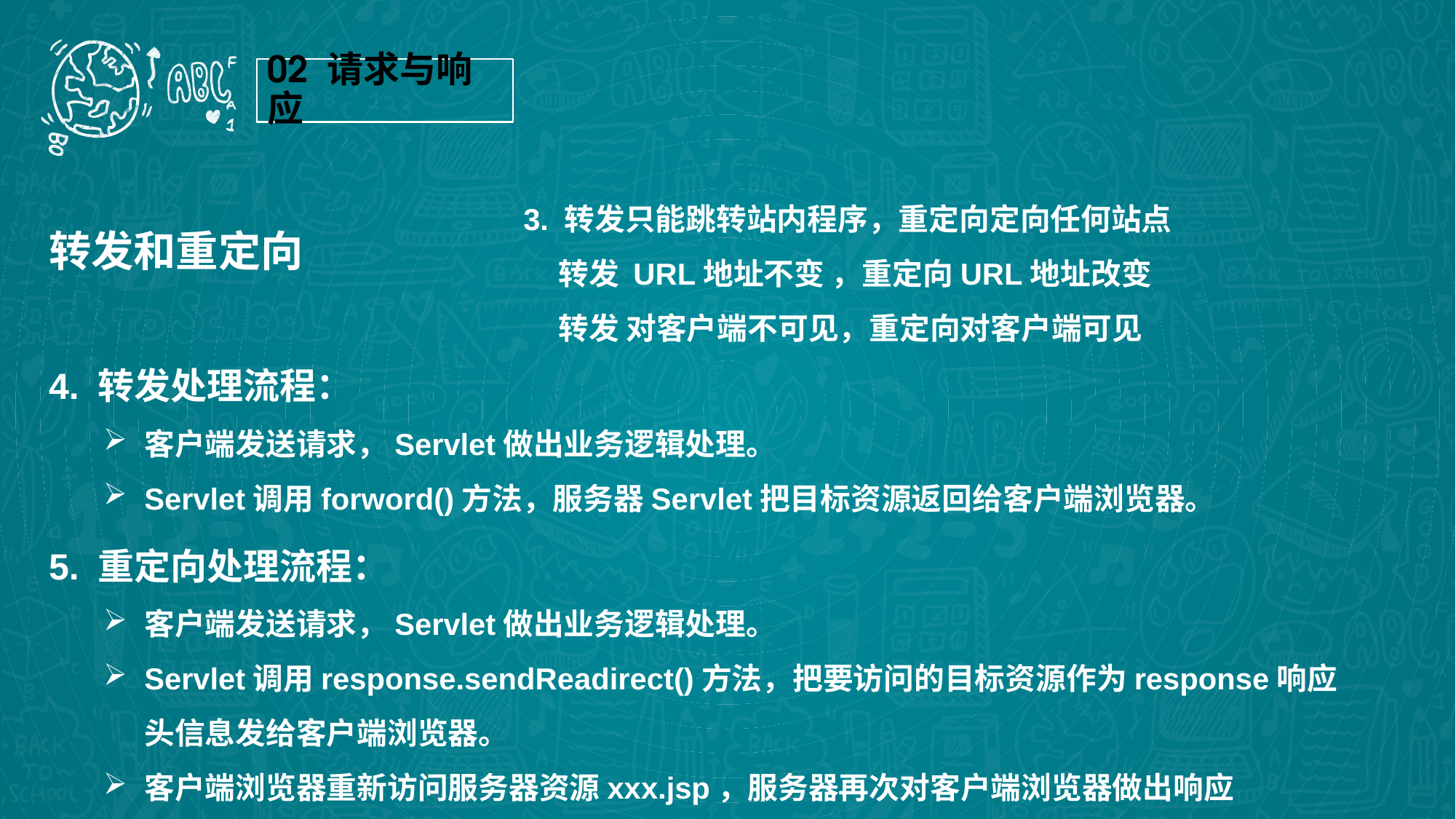

02 请求与响应
3. 转发只能跳转站内程序，重定向定向任何站点
    转发 URL地址不变 ，重定向URL地址改变
    转发 对客户端不可见，重定向对客户端可见
转发和重定向
4. 转发处理流程：
客户端发送请求，Servlet做出业务逻辑处理。
Servlet调用forword()方法，服务器Servlet把目标资源返回给客户端浏览器。
5. 重定向处理流程：
客户端发送请求，Servlet做出业务逻辑处理。
Servlet调用response.sendReadirect()方法，把要访问的目标资源作为response响应头信息发给客户端浏览器。
客户端浏览器重新访问服务器资源xxx.jsp，服务器再次对客户端浏览器做出响应